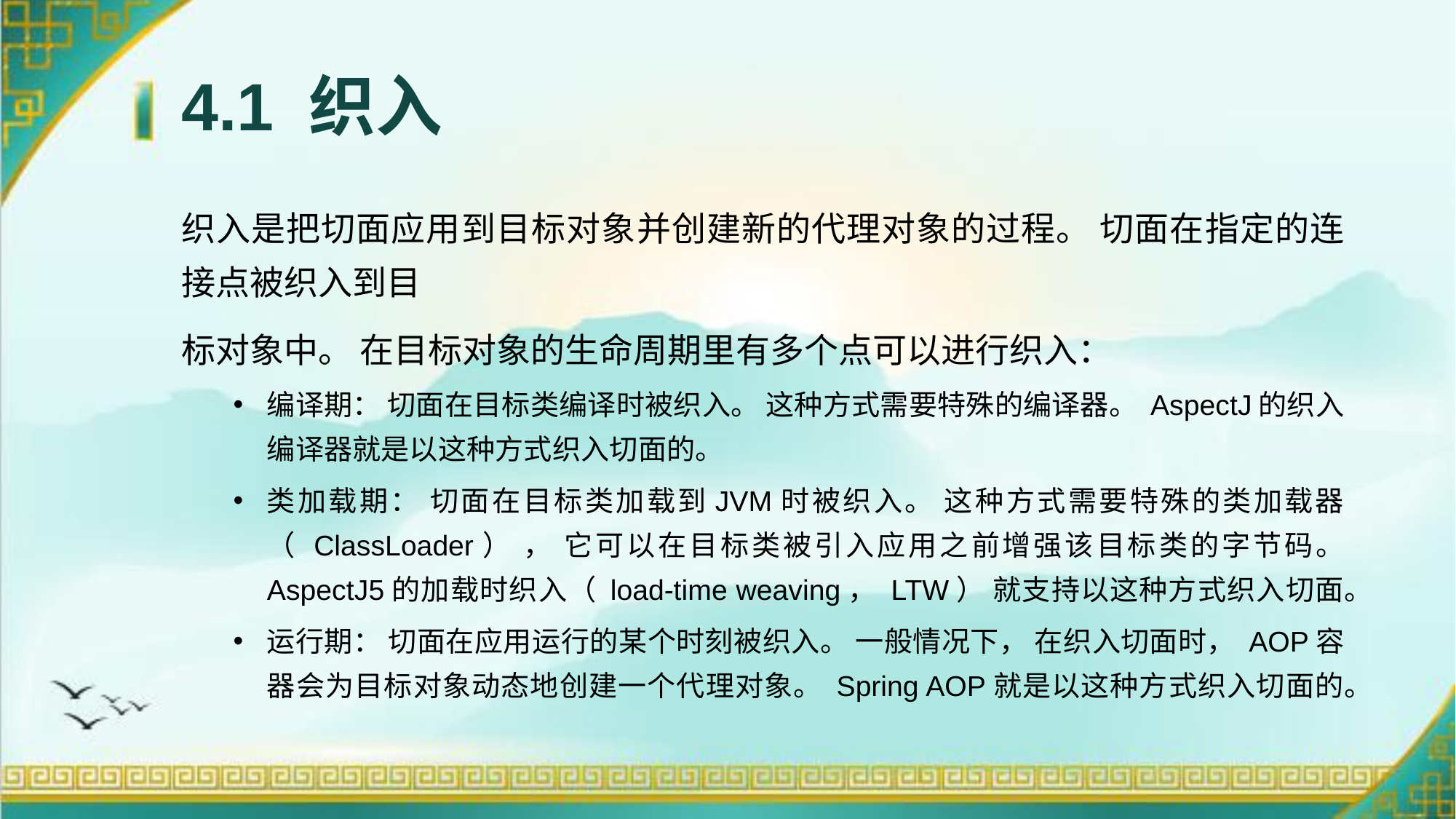

# 4.1 织入
织入是把切面应用到目标对象并创建新的代理对象的过程。 切面在指定的连接点被织入到目
标对象中。 在目标对象的生命周期里有多个点可以进行织入：
编译期： 切面在目标类编译时被织入。 这种方式需要特殊的编译器。 AspectJ的织入编译器就是以这种方式织入切面的。
类加载期： 切面在目标类加载到JVM时被织入。 这种方式需要特殊的类加载器（ ClassLoader） ， 它可以在目标类被引入应用之前增强该目标类的字节码。 AspectJ5的加载时织入（ load-time weaving， LTW） 就支持以这种方式织入切面。
运行期： 切面在应用运行的某个时刻被织入。 一般情况下， 在织入切面时， AOP容器会为目标对象动态地创建一个代理对象。 Spring AOP就是以这种方式织入切面的。